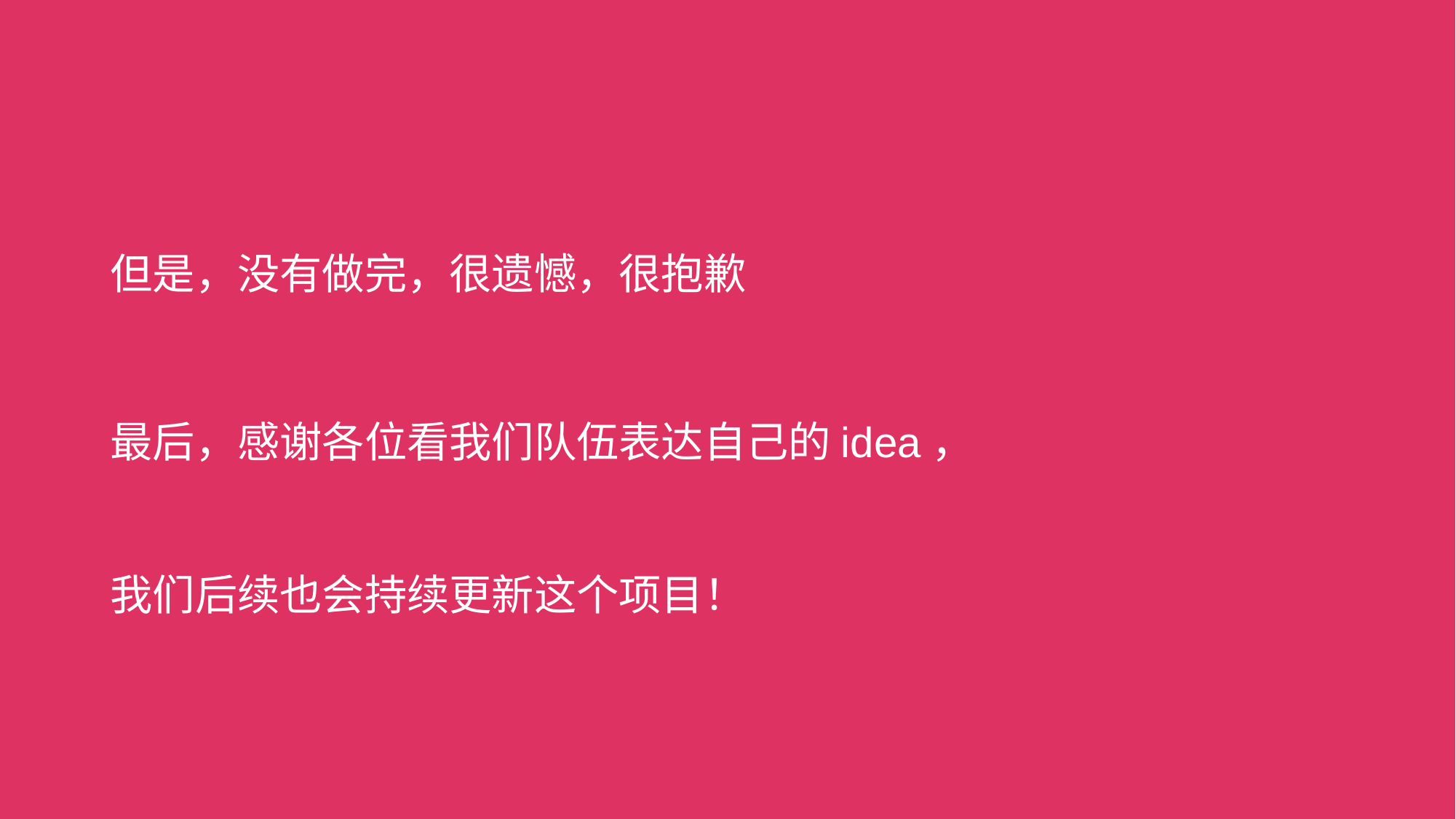

但是，没有做完，很遗憾，很抱歉
最后，感谢各位看我们队伍表达自己的idea，

我们后续也会持续更新这个项目！